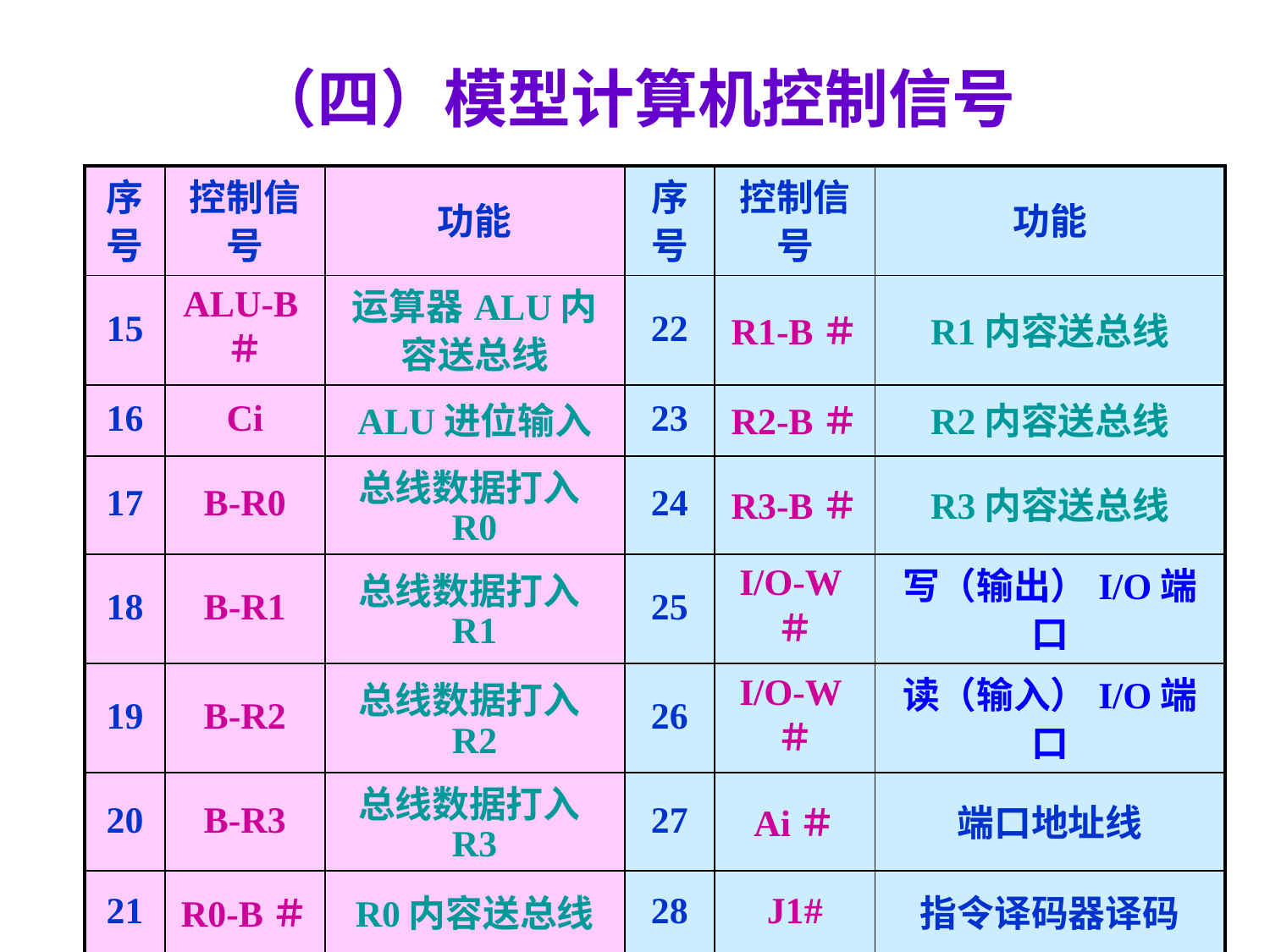

# （四）模型计算机控制信号
| 序号 | 控制信号 | 功能 | 序号 | 控制信号 | 功能 |
| --- | --- | --- | --- | --- | --- |
| 15 | ALU-B＃ | 运算器ALU内容送总线 | 22 | R1-B＃ | R1内容送总线 |
| 16 | Ci | ALU进位输入 | 23 | R2-B＃ | R2内容送总线 |
| 17 | B-R0 | 总线数据打入R0 | 24 | R3-B＃ | R3内容送总线 |
| 18 | B-R1 | 总线数据打入R1 | 25 | I/O-W＃ | 写（输出）I/O端口 |
| 19 | B-R2 | 总线数据打入R2 | 26 | I/O-W＃ | 读（输入）I/O端口 |
| 20 | B-R3 | 总线数据打入R3 | 27 | Ai＃ | 端口地址线 |
| 21 | R0-B＃ | R0内容送总线 | 28 | J1# | 指令译码器译码 |
62